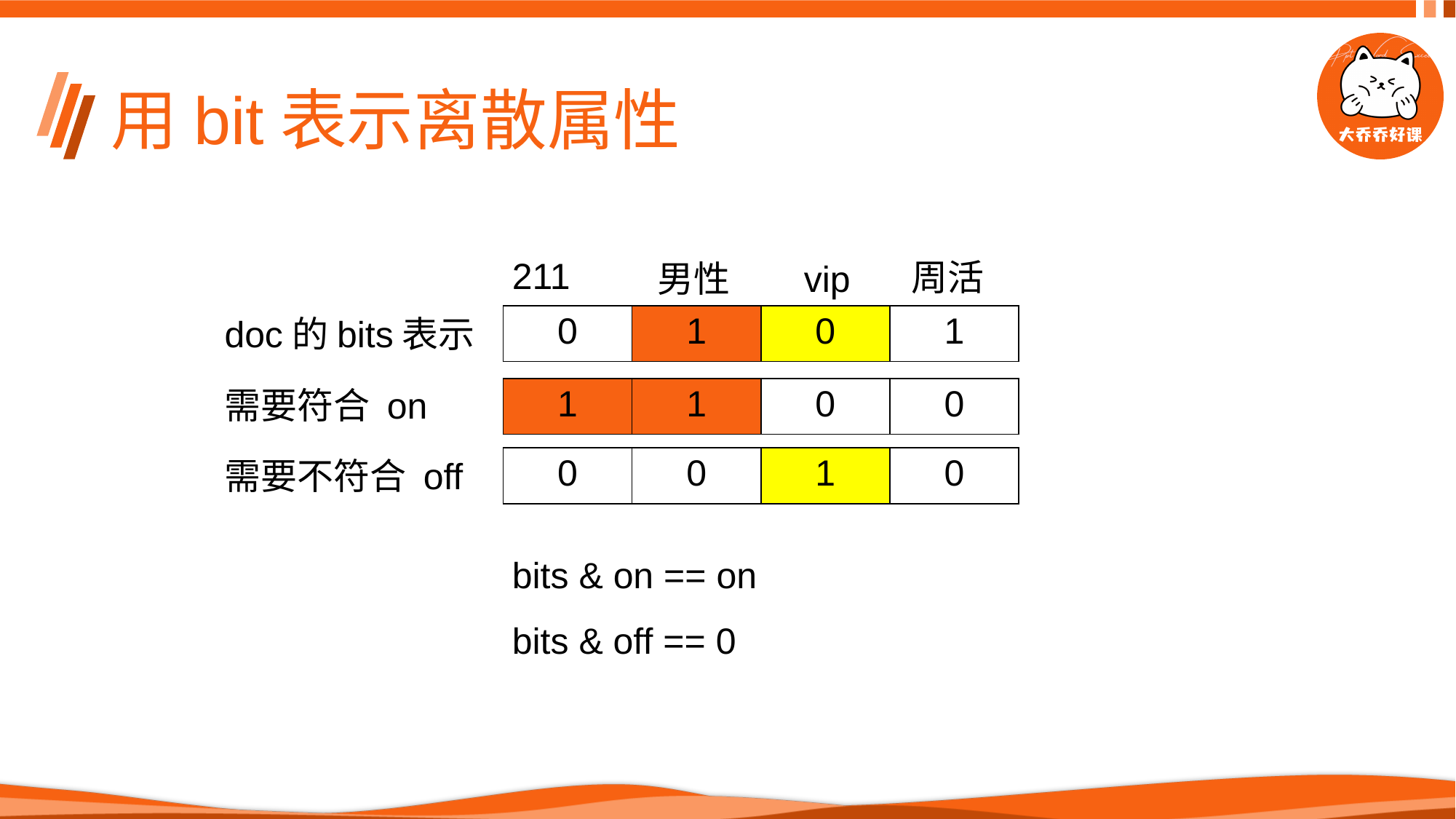

# 用bit表示离散属性
211
周活
男性
vip
| 0 | 1 | 0 | 1 |
| --- | --- | --- | --- |
doc的bits表示
需要符合 on
| 1 | 1 | 0 | 0 |
| --- | --- | --- | --- |
| 0 | 0 | 1 | 0 |
| --- | --- | --- | --- |
需要不符合 off
bits & on == on
bits & off == 0